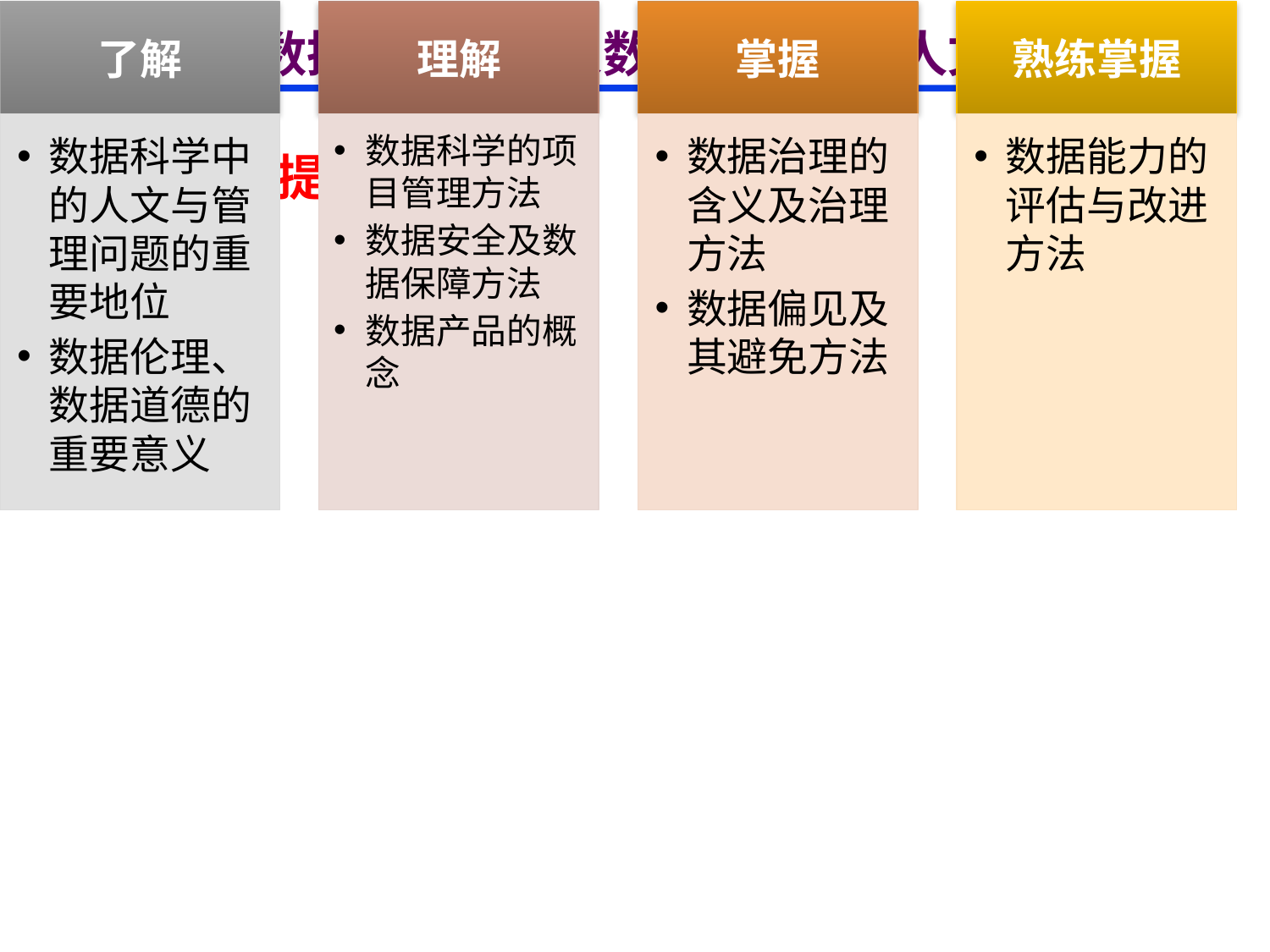

# 第7章 数据产品开发及数据科学中的人文与管理
 本章学习提示及要求
了解
数据科学中的人文与管理问题的重要地位
数据伦理、数据道德的重要意义
理解
数据科学的项目管理方法
数据安全及数据保障方法
数据产品的概念
掌握
数据治理的含义及治理方法
数据偏见及其避免方法
熟练掌握
数据能力的评估与改进方法